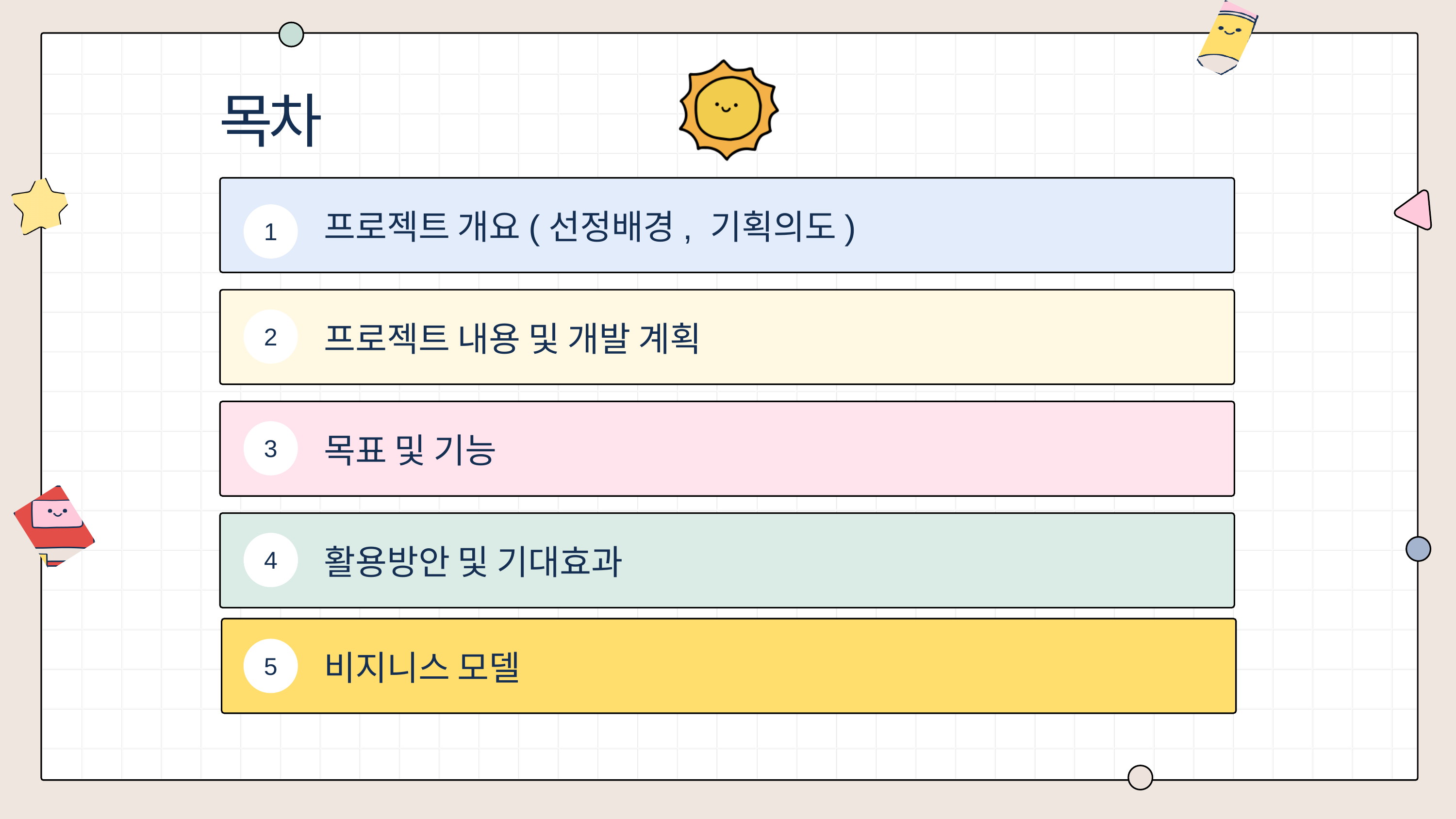

목차

프로젝트 개요(선정배경, 기획의도)

1

2
프로젝트 내용 및 개발 계획

3
목표 및 기능

4
활용방안 및 기대효과

5
비지니스 모델